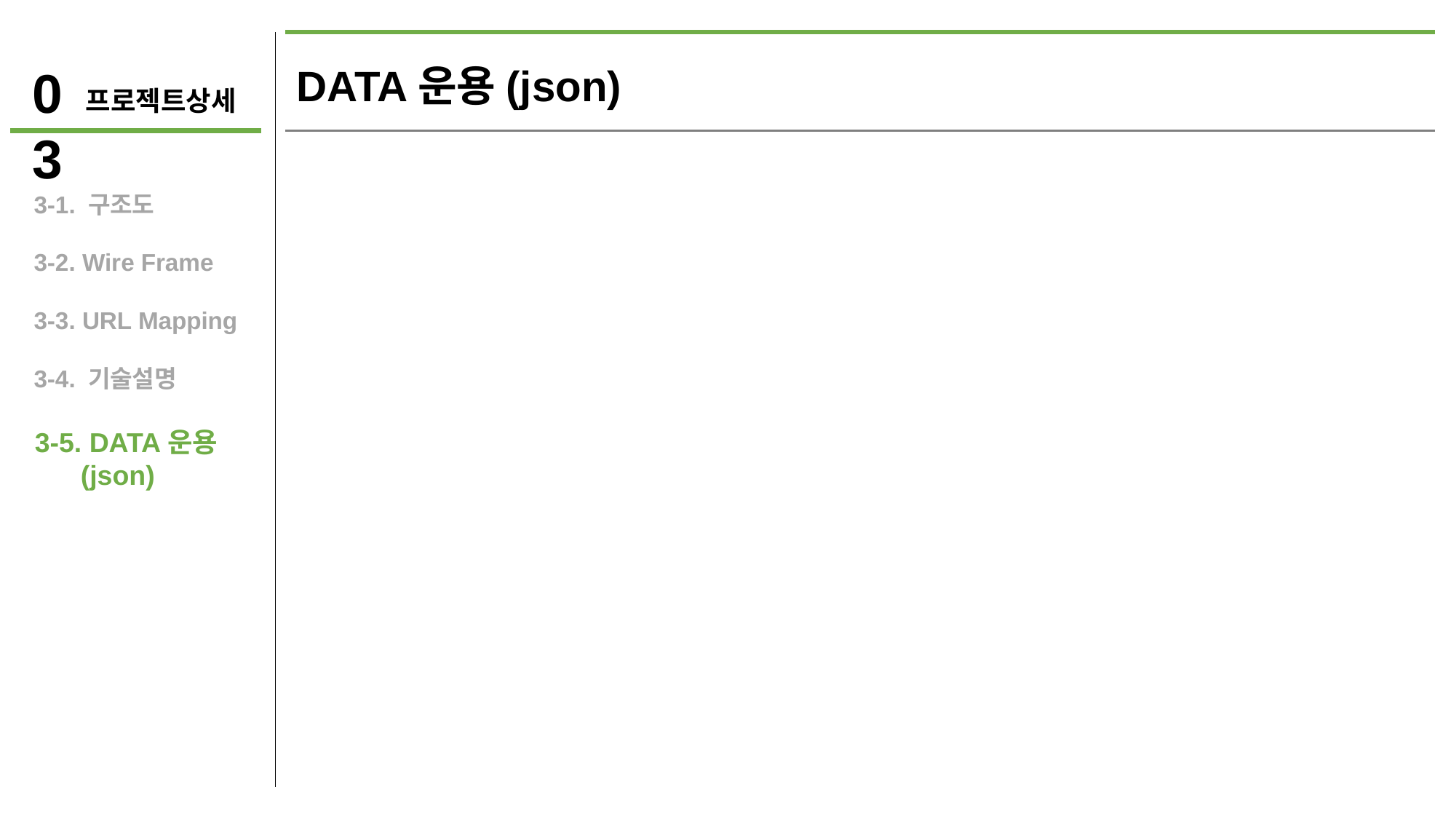

03
DATA운용(json)
프로젝트상세
 3-1. 구조도
 3-2. Wire Frame
 3-3. URL Mapping
 3-4. 기술설명
 3-5. DATA운용
       (json)